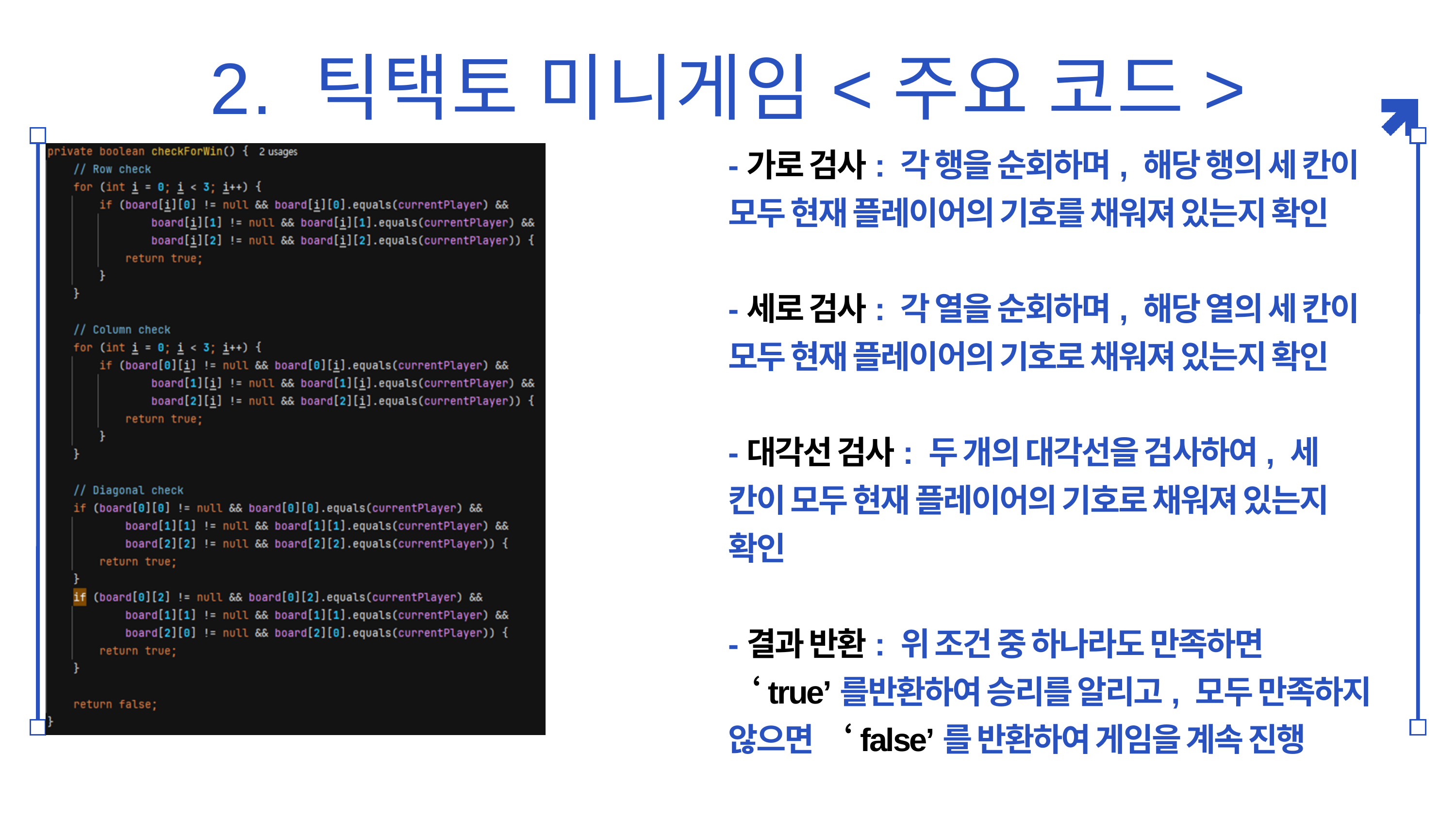

2. 틱택토 미니게임<주요 코드>

-가로 검사: 각 행을 순회하며, 해당 행의 세 칸이 모두 현재 플레이어의 기호를 채워져 있는지 확인

-세로 검사: 각 열을 순회하며, 해당 열의 세 칸이 모두 현재 플레이어의 기호로 채워져 있는지 확인

-대각선 검사: 두 개의 대각선을 검사하여, 세 칸이 모두 현재 플레이어의 기호로 채워져 있는지 확인

-결과 반환: 위 조건 중 하나라도 만족하면 ‘true’를반환하여 승리를 알리고, 모두 만족하지 않으면 ‘false’를 반환하여 게임을 계속 진행